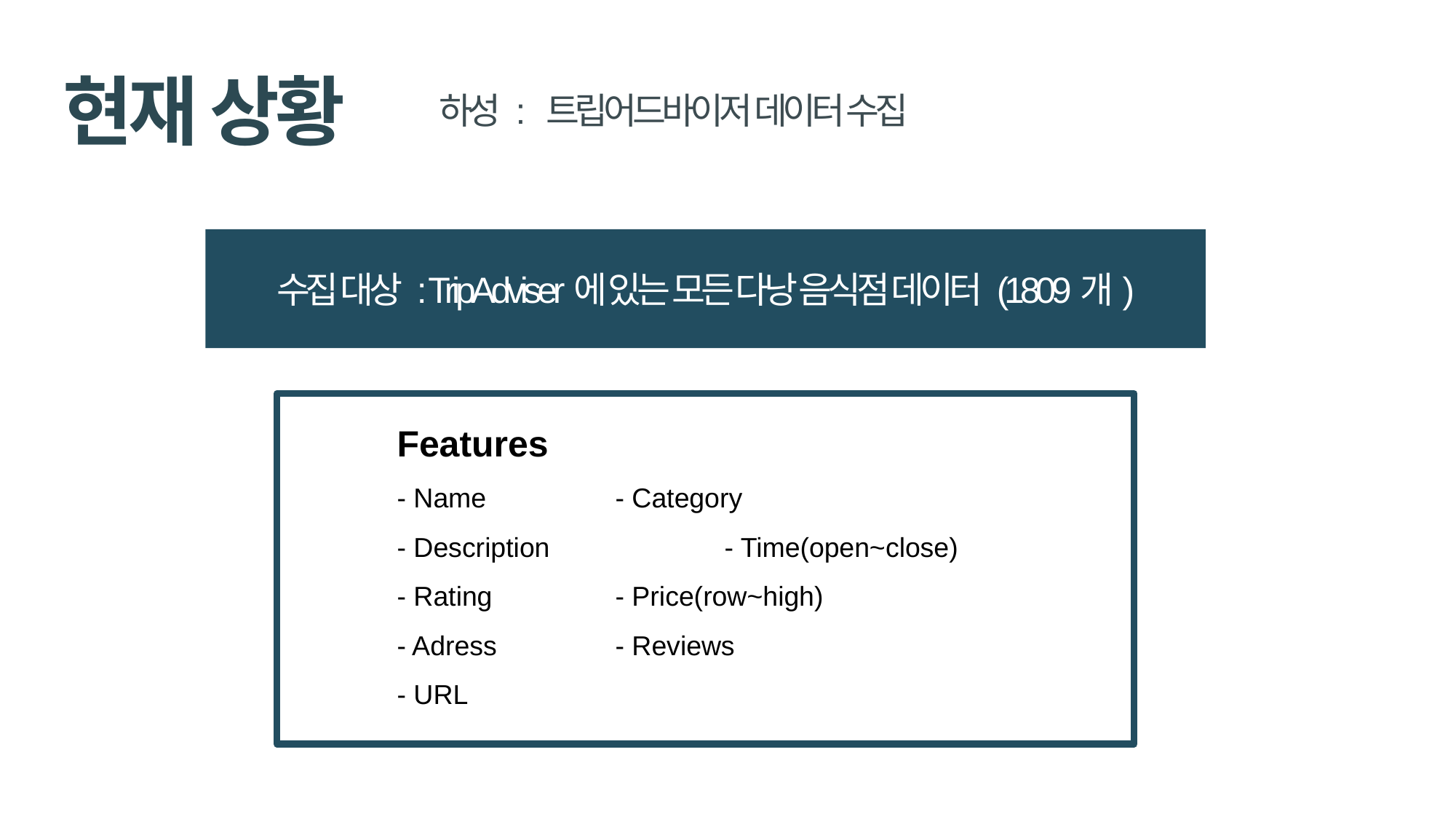

현재 상황
하성 :  트립어드바이저 데이터 수집
수집 대상 : TripAdviser에 있는 모든 다낭 음식점 데이터 (1809개)
Features
- Name		- Category
- Description		- Time(open~close)
- Rating		- Price(row~high)
- Adress		- Reviews
- URL